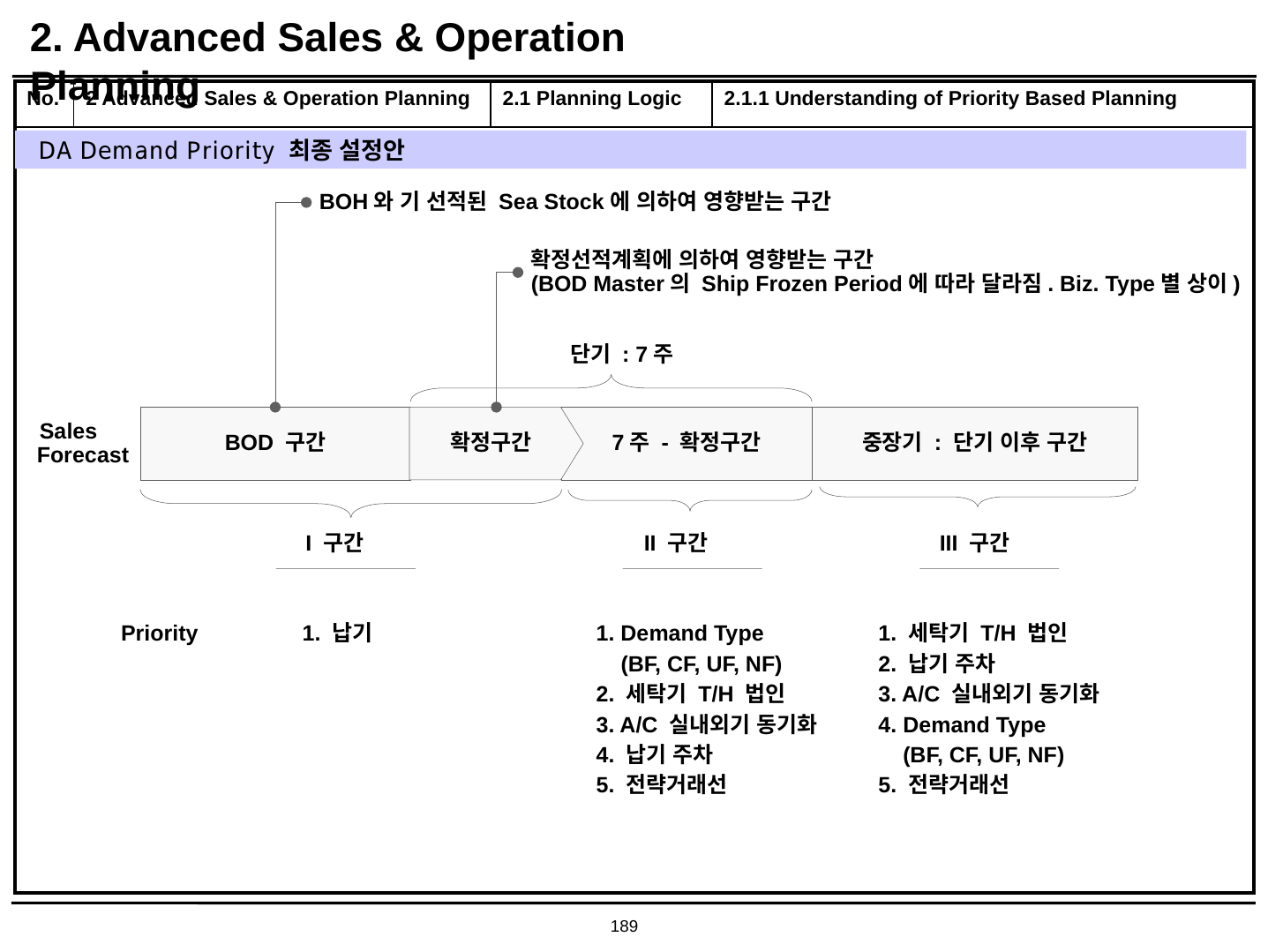

# 2. Advanced Sales & Operation Planning
| No. | 2 Advanced Sales & Operation Planning | 2.1 Planning Logic | 2.1.1 Understanding of Priority Based Planning |
| --- | --- | --- | --- |
|  |  |  |  |
DA Demand Priority 최종 설정안
BOH와 기 선적된 Sea Stock에 의하여 영향받는 구간

확정선적계획에 의하여 영향받는 구간
(BOD Master의 Ship Frozen Period에 따라 달라짐. Biz. Type별 상이)

단기 : 7주

BOD 구간
확정구간
7주 - 확정구간
중장기 : 단기 이후 구간
Sales   Forecast
I 구간
II 구간
III 구간

Priority
1. 납기
1. Demand Type
    (BF, CF, UF, NF)
2. 세탁기 T/H 법인
3. A/C 실내외기 동기화
4. 납기 주차
5. 전략거래선
1. 세탁기 T/H 법인
2. 납기 주차
3. A/C 실내외기 동기화
4. Demand Type
    (BF, CF, UF, NF)
5. 전략거래선
189